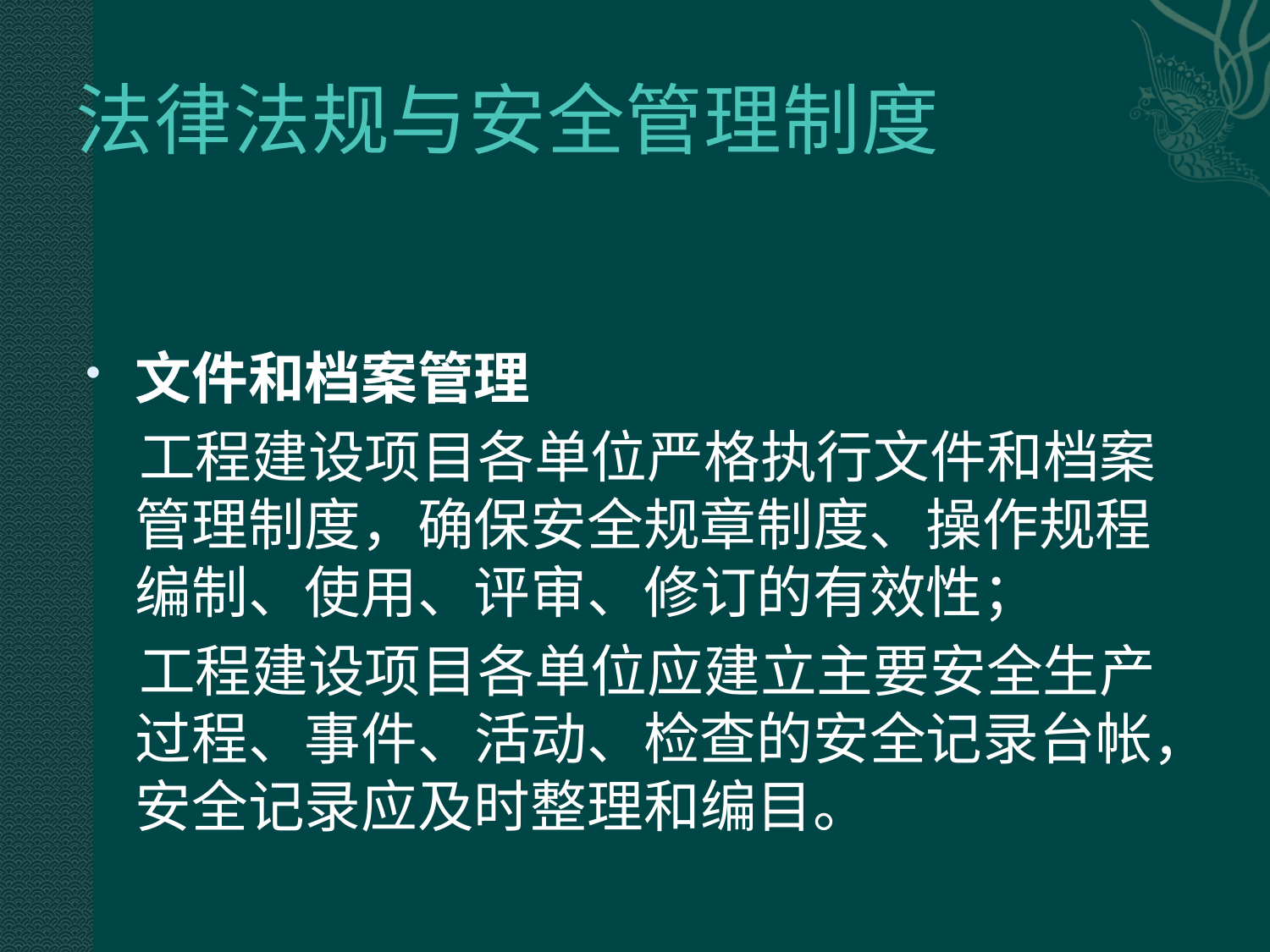

# 法律法规与安全管理制度

文件和档案管理
   工程建设项目各单位严格执行文件和档案管理制度，确保安全规章制度、操作规程编制、使用、评审、修订的有效性；
   工程建设项目各单位应建立主要安全生产过程、事件、活动、检查的安全记录台帐，安全记录应及时整理和编目。